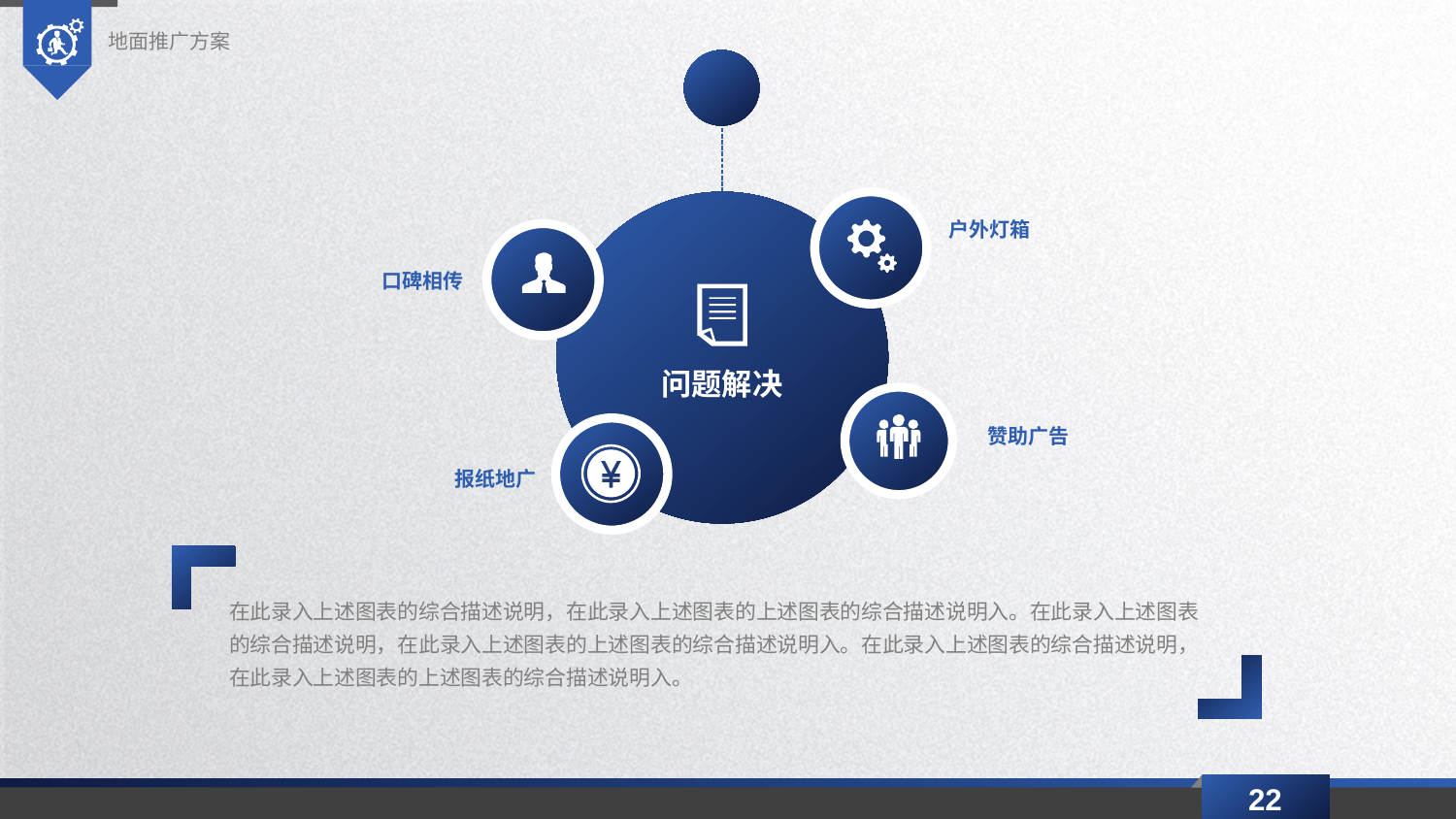

地面推广方案

问题解决

户外灯箱

口碑相传

赞助广告
报纸地广

在此录入上述图表的综合描述说明，在此录入上述图表的上述图表的综合描述说明入。在此录入上述图表的综合描述说明，在此录入上述图表的上述图表的综合描述说明入。在此录入上述图表的综合描述说明，在此录入上述图表的上述图表的综合描述说明入。

22